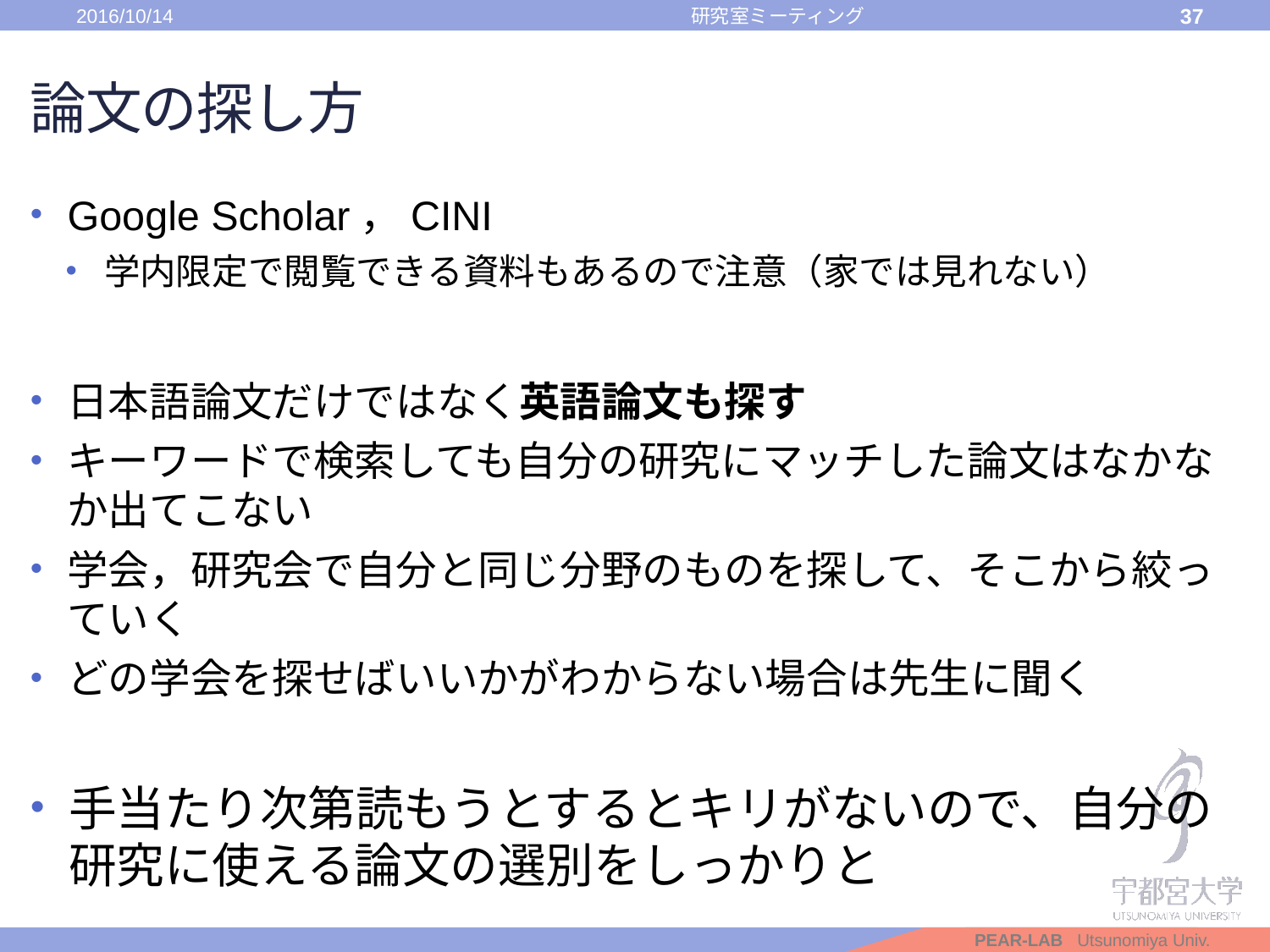

2016/10/14
37
研究室ミーティング
# 論文の探し方
Google Scholar，CINI
学内限定で閲覧できる資料もあるので注意（家では見れない）

日本語論文だけではなく英語論文も探す
キーワードで検索しても自分の研究にマッチした論文はなかなか出てこない
学会，研究会で自分と同じ分野のものを探して、そこから絞っていく
どの学会を探せばいいかがわからない場合は先生に聞く

手当たり次第読もうとするとキリがないので、自分の研究に使える論文の選別をしっかりと